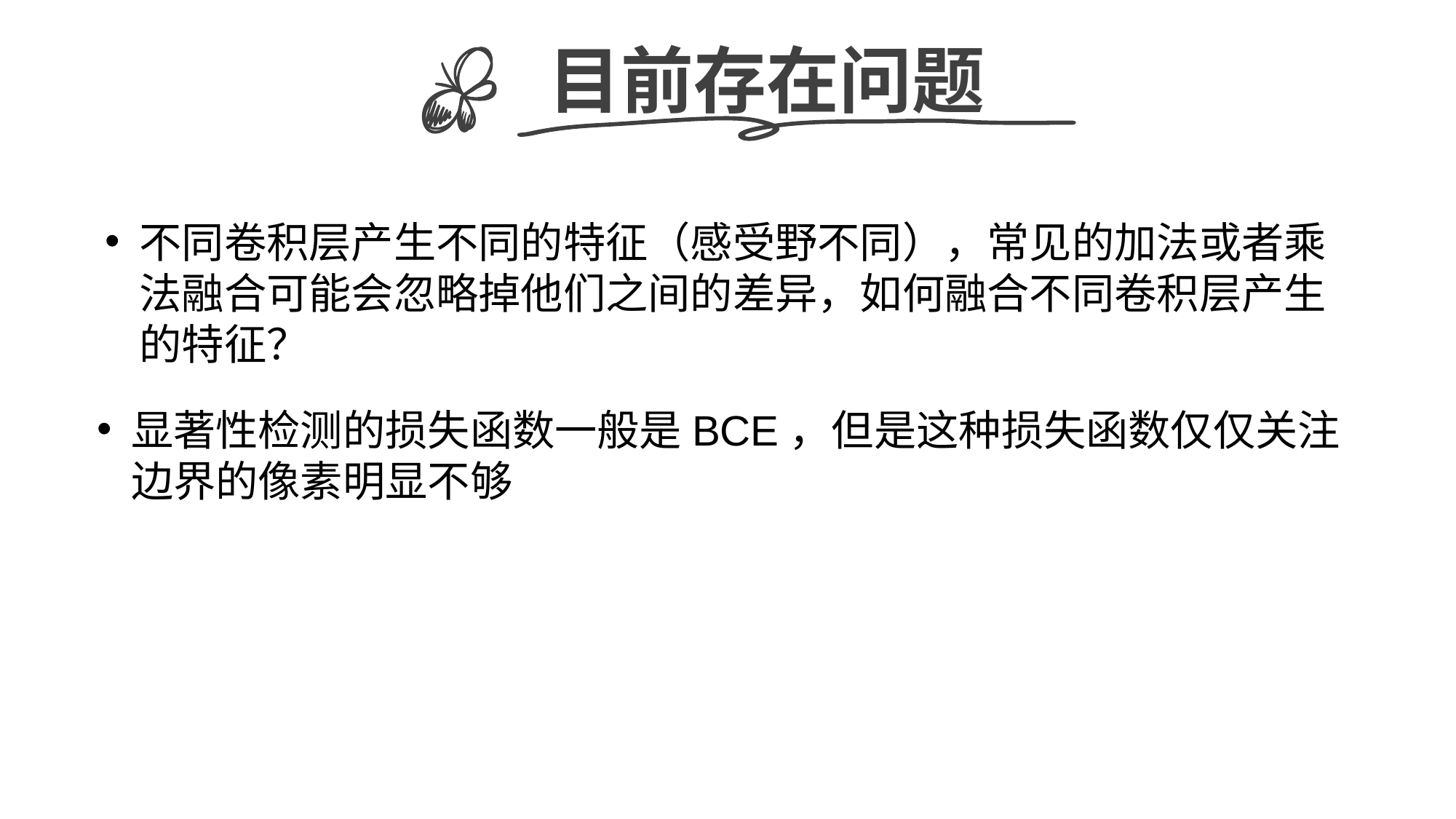

目前存在问题

不同卷积层产生不同的特征（感受野不同），常见的加法或者乘法融合可能会忽略掉他们之间的差异，如何融合不同卷积层产生的特征？
显著性检测的损失函数一般是BCE，但是这种损失函数仅仅关注边界的像素明显不够